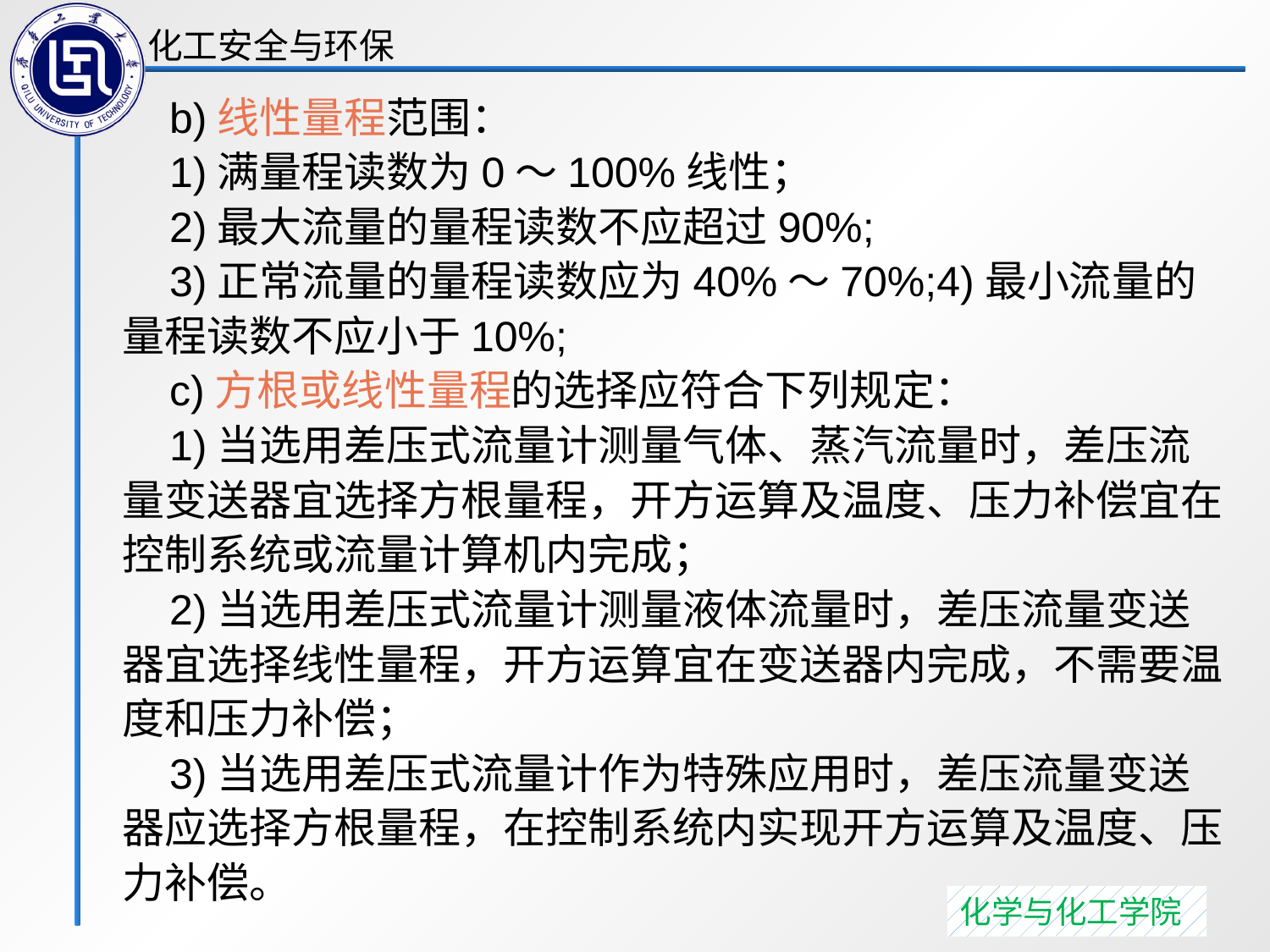

b)线性量程范围：
    1)满量程读数为0～100%线性；
    2)最大流量的量程读数不应超过90%;
    3)正常流量的量程读数应为40%～70%;4)最小流量的量程读数不应小于10%;
    c)方根或线性量程的选择应符合下列规定：
    1)当选用差压式流量计测量气体、蒸汽流量时，差压流量变送器宜选择方根量程，开方运算及温度、压力补偿宜在控制系统或流量计算机内完成；
    2)当选用差压式流量计测量液体流量时，差压流量变送器宜选择线性量程，开方运算宜在变送器内完成，不需要温度和压力补偿；
    3)当选用差压式流量计作为特殊应用时，差压流量变送器应选择方根量程，在控制系统内实现开方运算及温度、压力补偿。